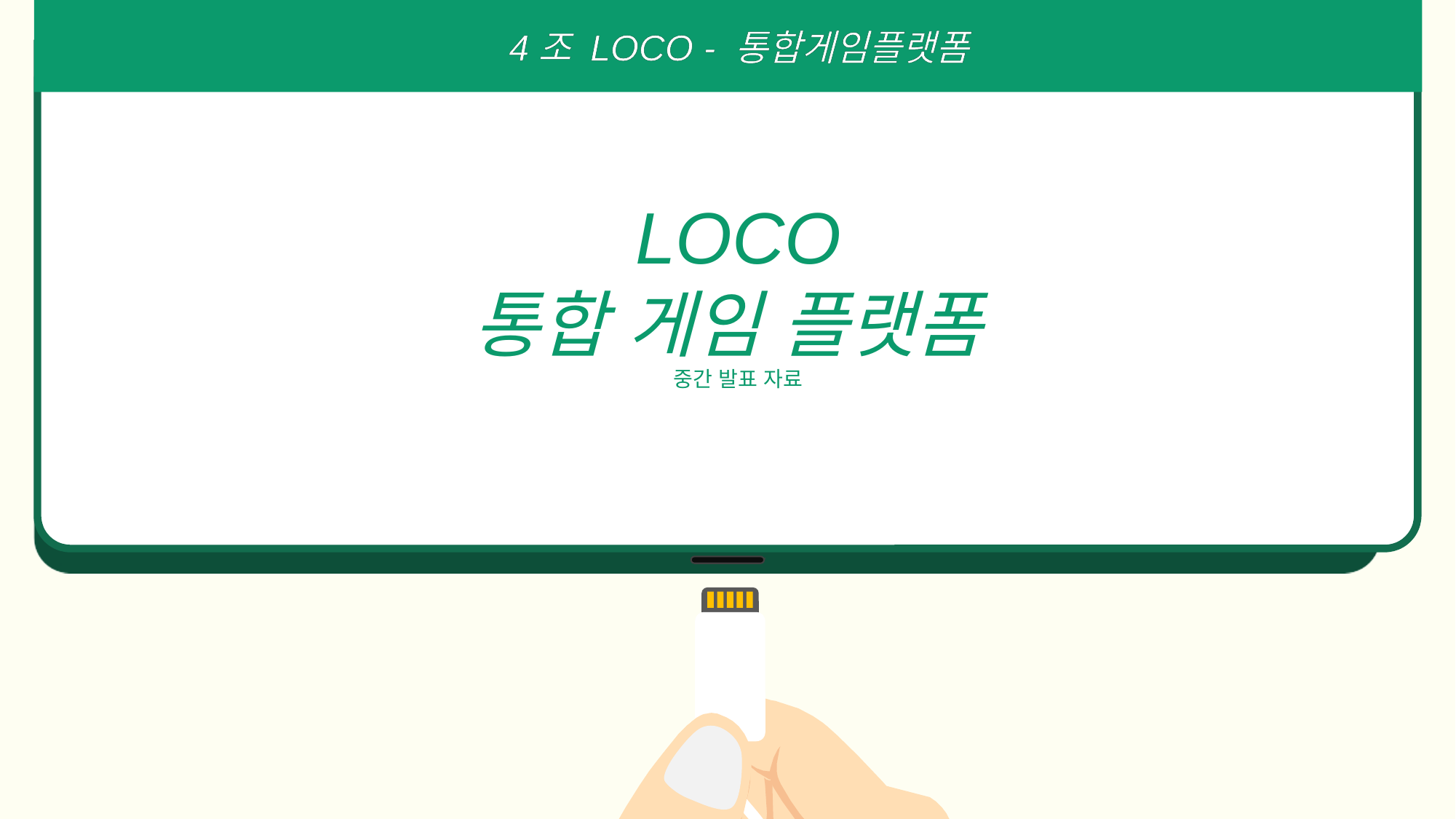

4조 LOCO - 통합게임플랫폼
LOCO
통합 게임 플랫폼
중간 발표 자료